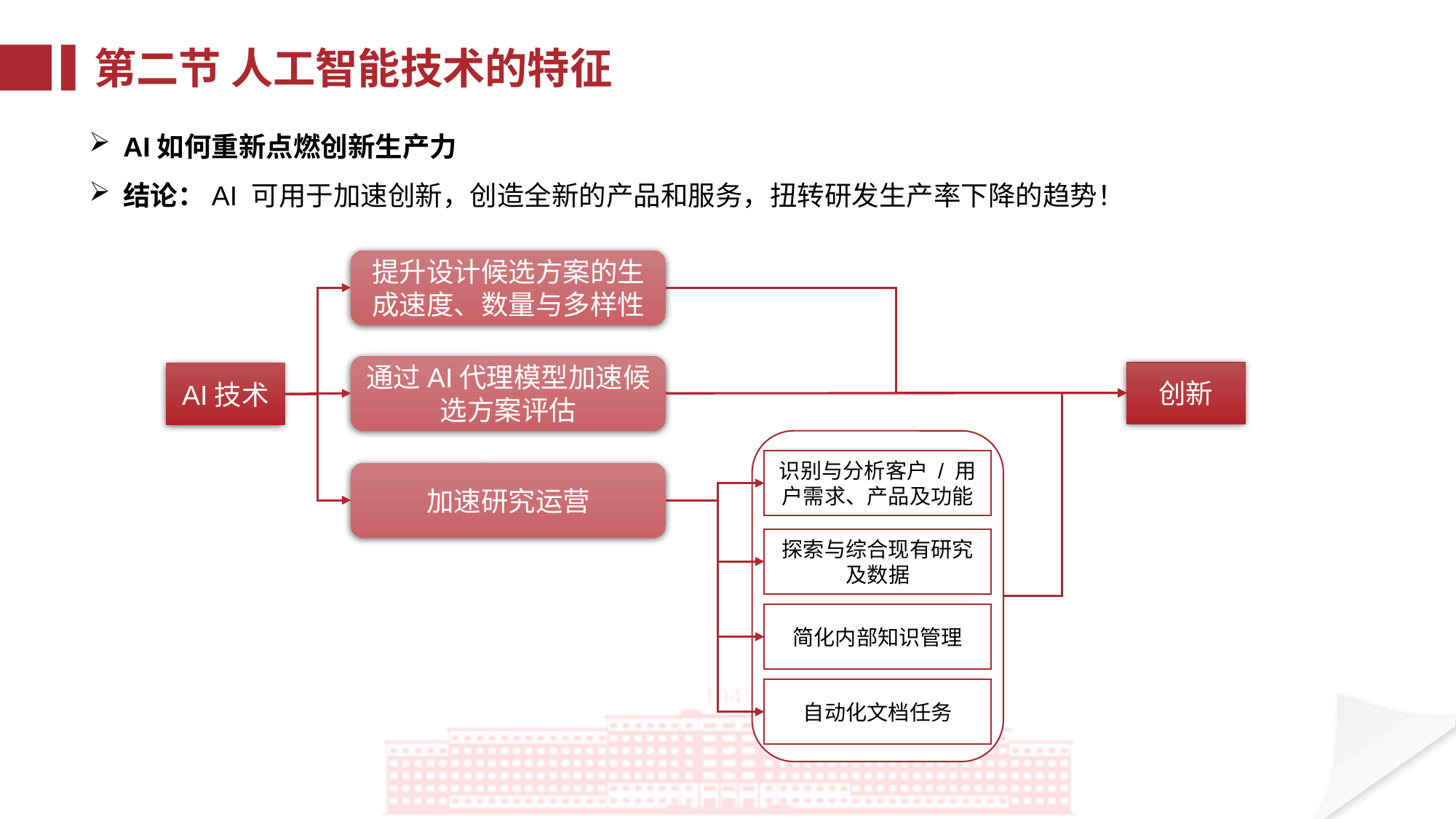

第二节 人工智能技术的特征
AI如何重新点燃创新生产力
结论：AI 可用于加速创新，创造全新的产品和服务，扭转研发生产率下降的趋势！
提升设计候选方案的生成速度、数量与多样性
通过AI代理模型加速候选方案评估
创新
AI技术

识别与分析客户 / 用户需求、产品及功能
加速研究运营
探索与综合现有研究及数据
简化内部知识管理
自动化文档任务